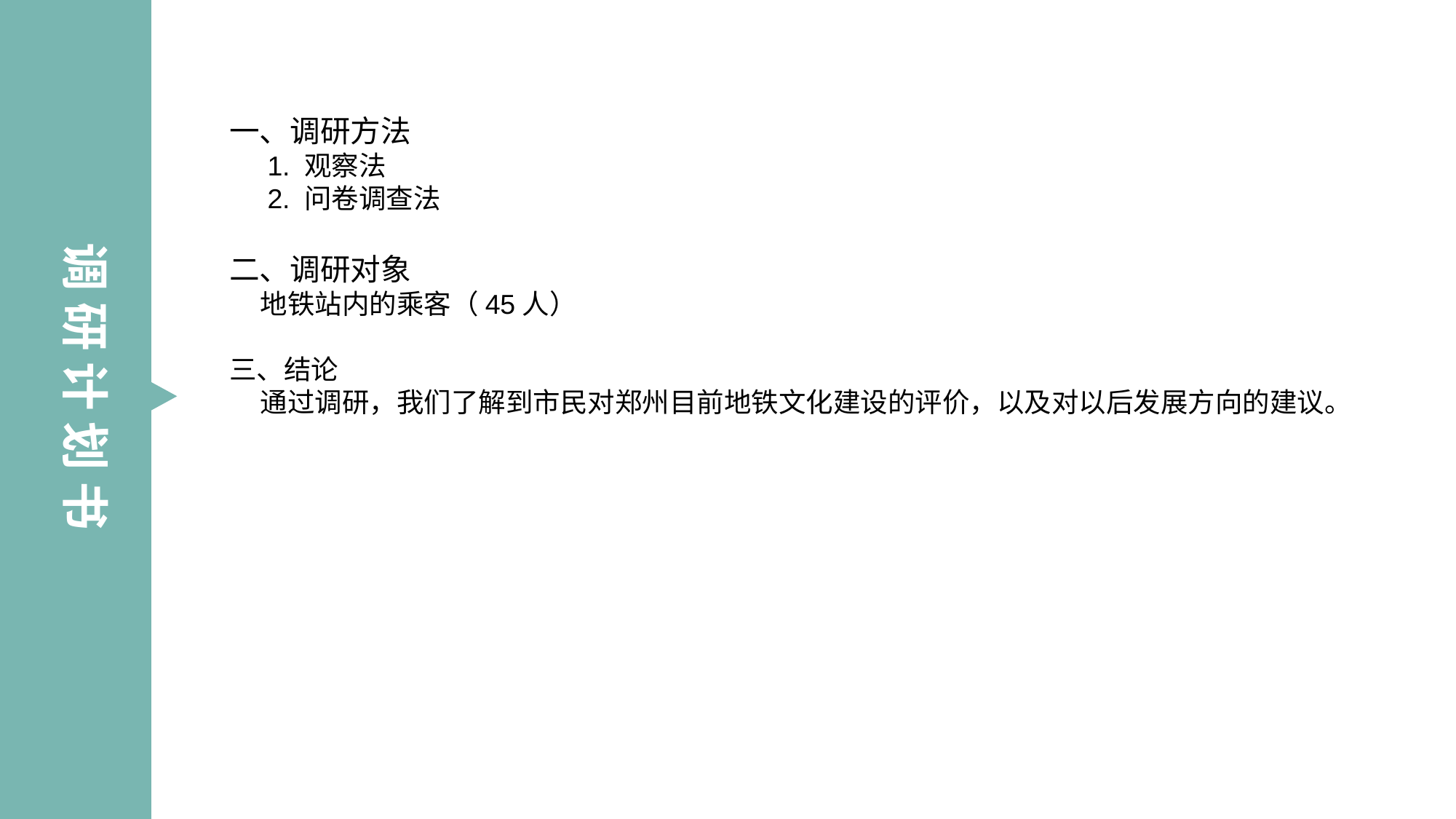

一、调研方法
     1. 观察法     2. 问卷调查法
二、调研对象
    地铁站内的乘客（45人）
三、结论    通过调研，我们了解到市民对郑州目前地铁文化建设的评价，以及对以后发展方向的建议。
调 研 计 划 书